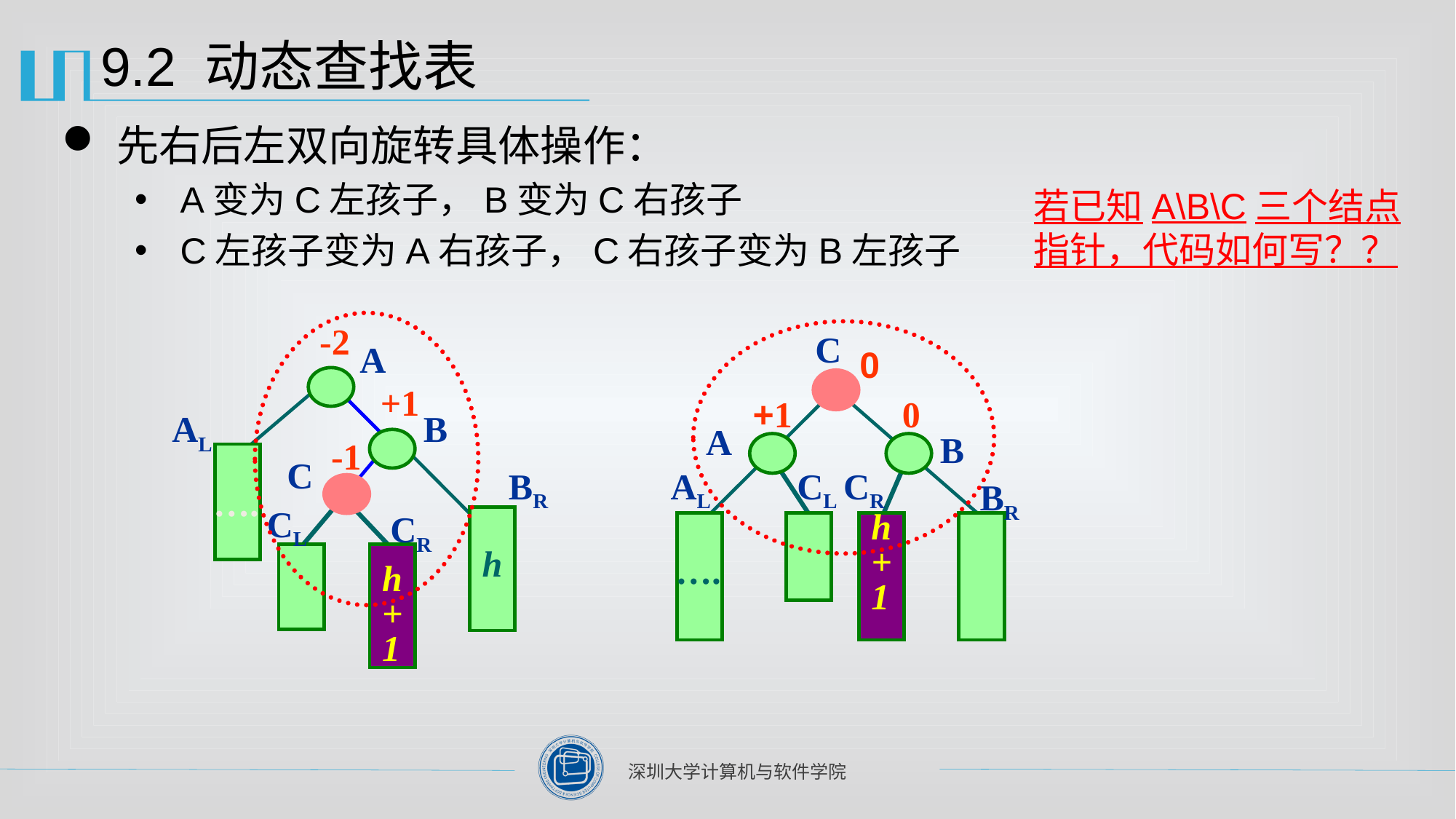

# 9.2 动态查找表
先右后左双向旋转具体操作：
A变为C左孩子，B变为C右孩子
C左孩子变为A右孩子，C右孩子变为B左孩子

若已知A\B\C三个结点指针，代码如何写？？
-2
A

+1

AL
B
-1

….
C

BR

CL

CR

h

h
+
1
C
0

+1
0

A
B

AL
CL
CR

BR
h
+
1
….

78